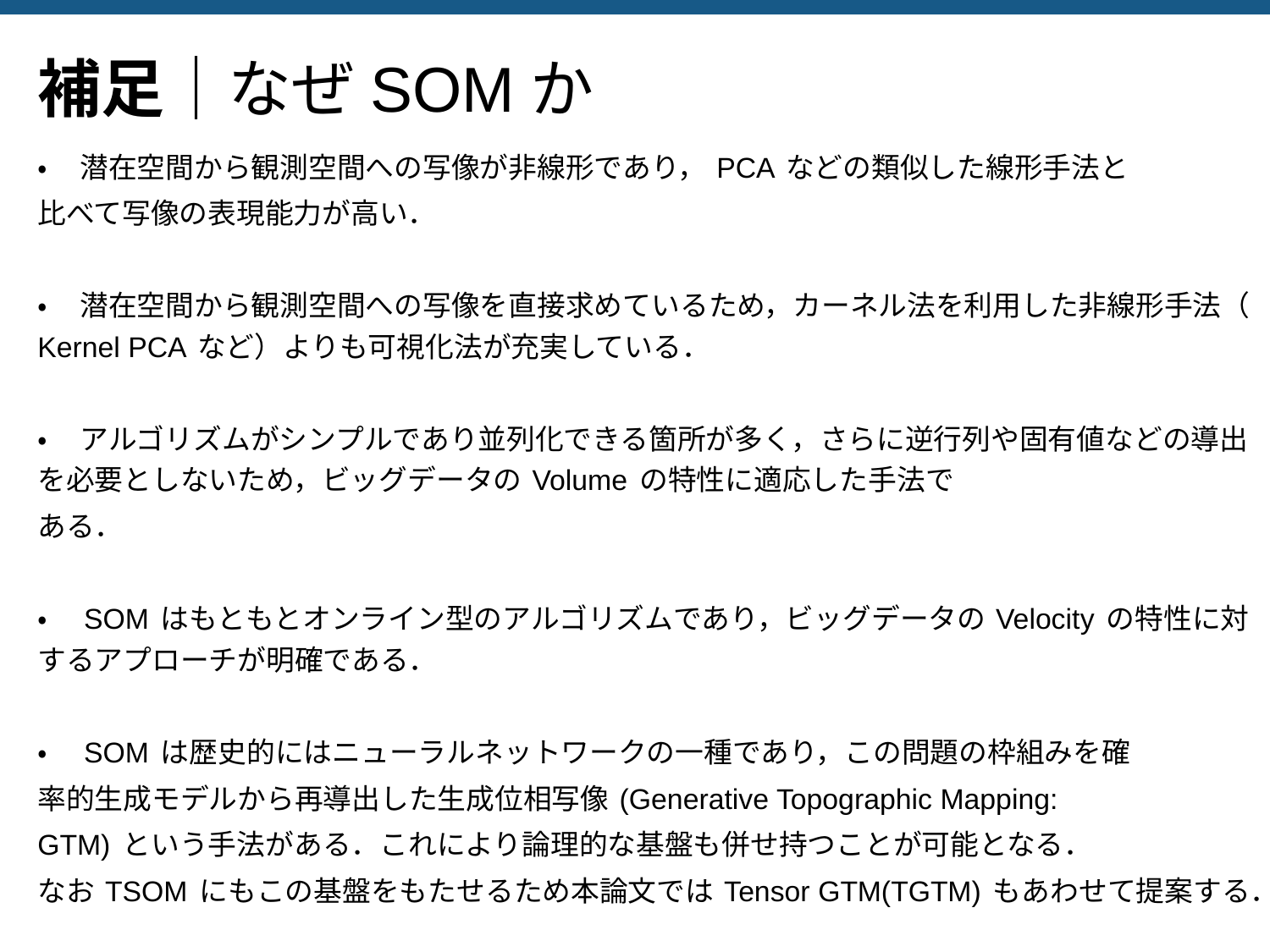

# 補足｜なぜSOMか
•　潜在空間から観測空間への写像が非線形であり， PCA などの類似した線形手法と
比べて写像の表現能力が高い．

•　潜在空間から観測空間への写像を直接求めているため，カーネル法を利用した非線形手法（ Kernel PCA など）よりも可視化法が充実している．

•　アルゴリズムがシンプルであり並列化できる箇所が多く，さらに逆行列や固有値などの導出を必要としないため，ビッグデータの Volume の特性に適応した手法で
ある．

•　SOM はもともとオンライン型のアルゴリズムであり，ビッグデータの Velocity の特性に対するアプローチが明確である．

•　SOM は歴史的にはニューラルネットワークの一種であり，この問題の枠組みを確
率的生成モデルから再導出した生成位相写像 (Generative Topographic Mapping:
GTM) という手法がある．これにより論理的な基盤も併せ持つことが可能となる．
なお TSOM にもこの基盤をもたせるため本論文では Tensor GTM(TGTM) もあわせて提案する．